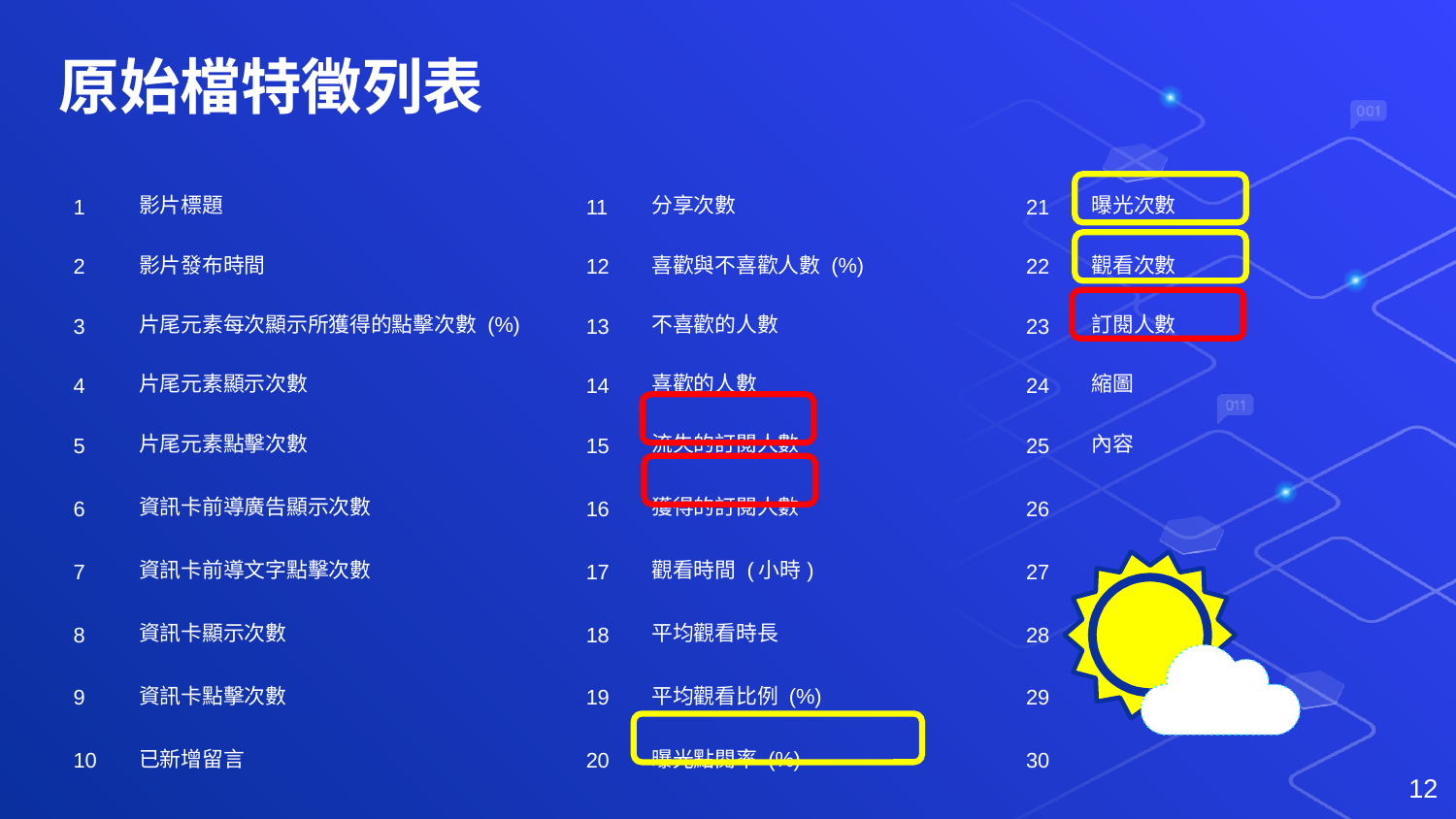

# 原始檔特徵列表
| 1 | 影片標題 | 11 | 分享次數 | 21 | 曝光次數 |
| --- | --- | --- | --- | --- | --- |
| 2 | 影片發布時間 | 12 | 喜歡與不喜歡人數 (%) | 22 | 觀看次數 |
| 3 | 片尾元素每次顯示所獲得的點擊次數 (%) | 13 | 不喜歡的人數 | 23 | 訂閱人數 |
| 4 | 片尾元素顯示次數 | 14 | 喜歡的人數 | 24 | 縮圖 |
| 5 | 片尾元素點擊次數 | 15 | 流失的訂閱人數 | 25 | 內容 |
| 6 | 資訊卡前導廣告顯示次數 | 16 | 獲得的訂閱人數 | 26 |  |
| 7 | 資訊卡前導文字點擊次數 | 17 | 觀看時間 (小時) | 27 |  |
| 8 | 資訊卡顯示次數 | 18 | 平均觀看時長 | 28 |  |
| 9 | 資訊卡點擊次數 | 19 | 平均觀看比例 (%) | 29 |  |
| 10 | 已新增留言 | 20 | 曝光點閱率 (%) | 30 |  |

12